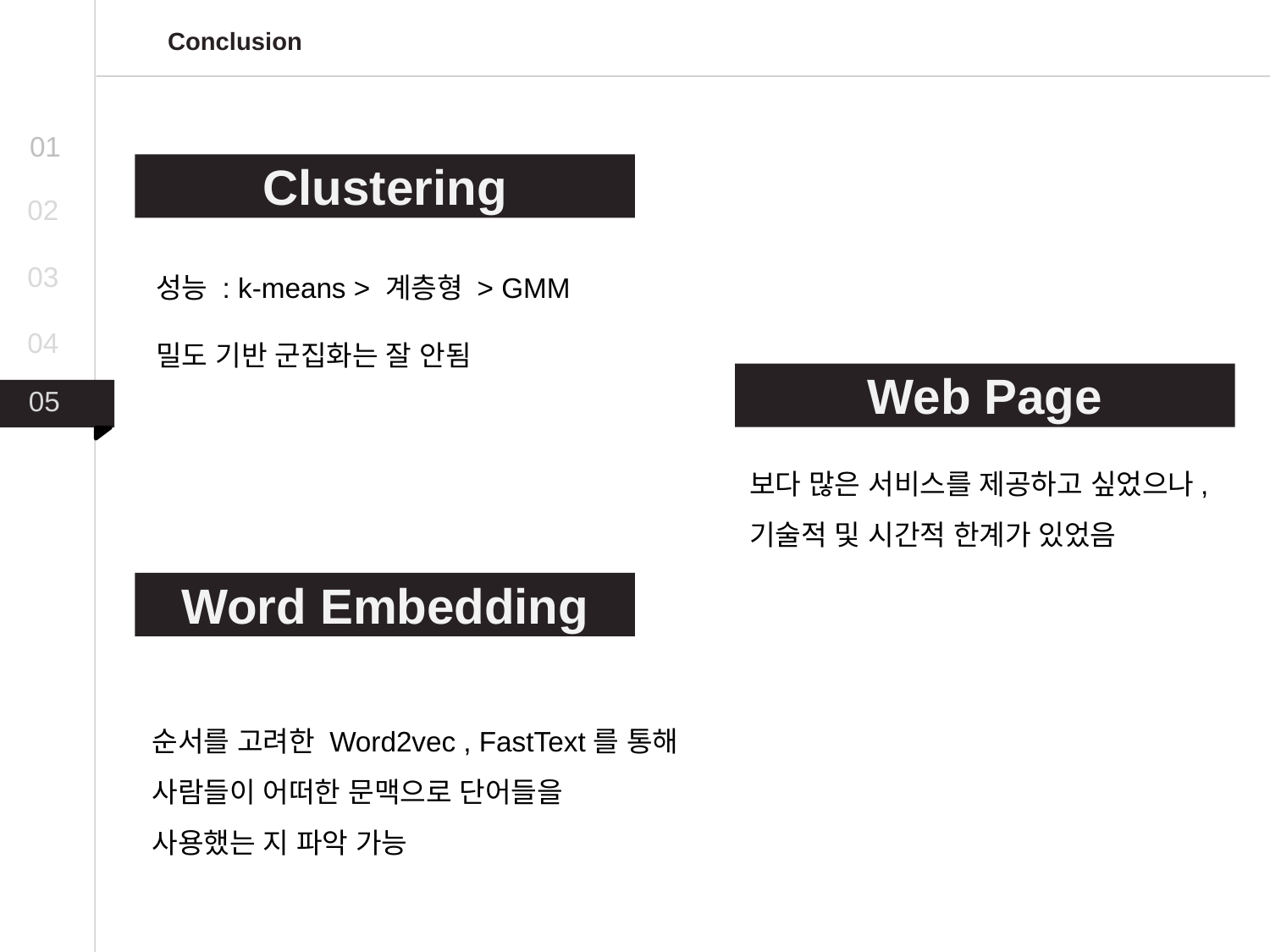

Conclusion
01
Clustering

02
03
성능 : k-means > 계층형 > GMM

밀도 기반 군집화는 잘 안됨

04
Web Page

05

보다 많은 서비스를 제공하고 싶었으나, 기술적 및 시간적 한계가 있었음
Word Embedding

순서를 고려한 Word2vec , FastText를 통해
사람들이 어떠한 문맥으로 단어들을
사용했는 지 파악 가능